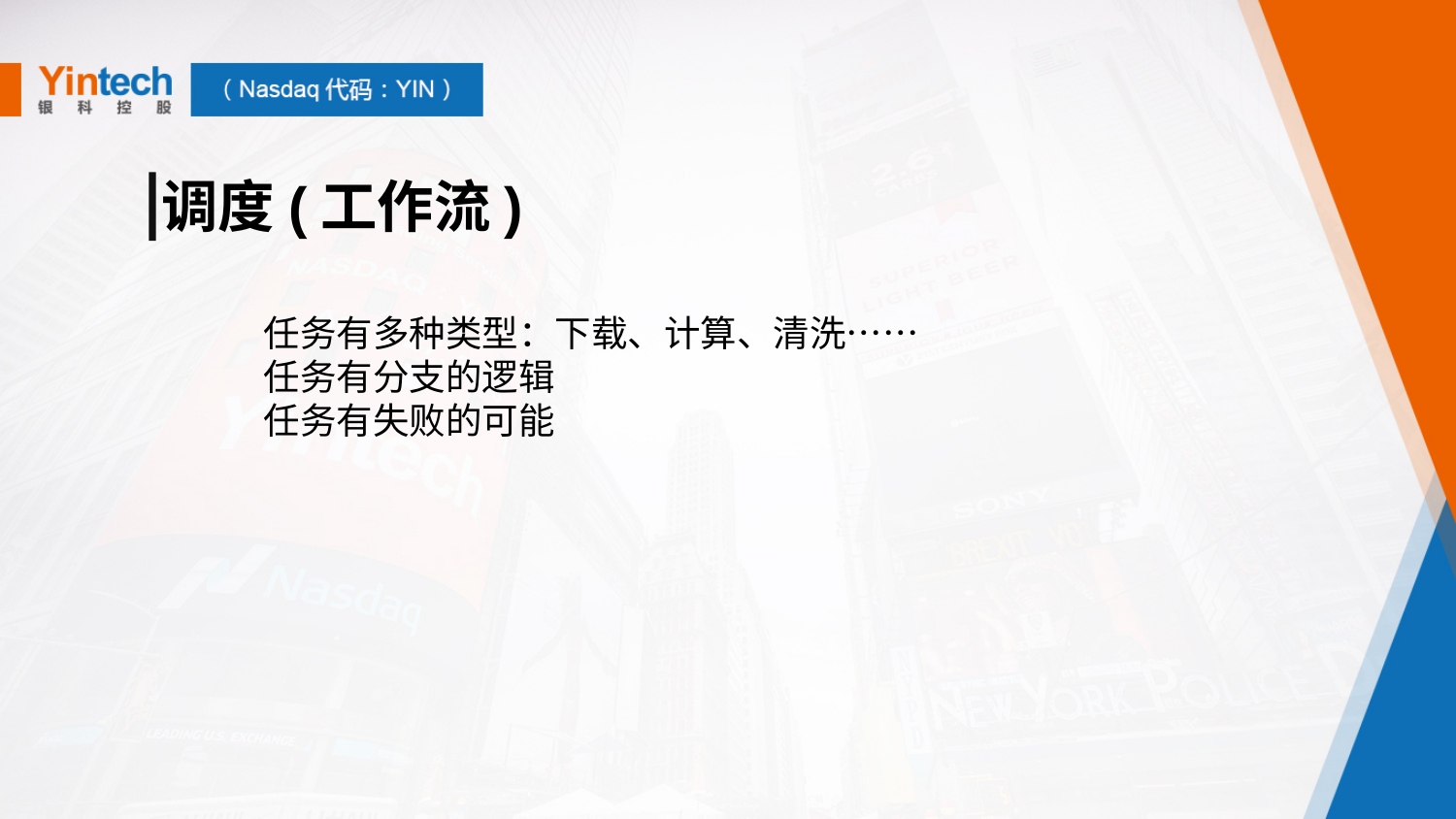

调度(工作流)

任务有多种类型：下载、计算、清洗……
任务有分支的逻辑
任务有失败的可能